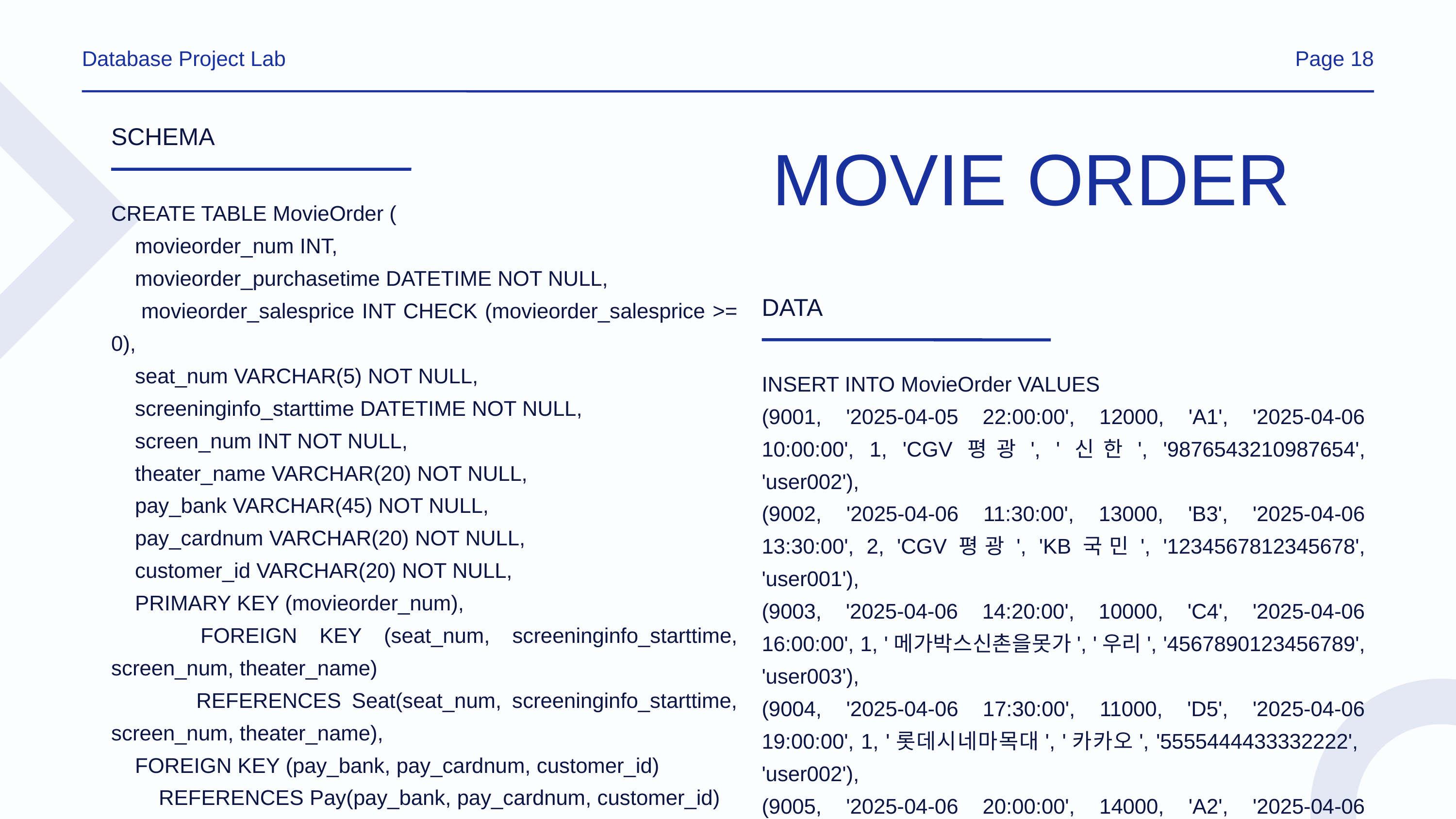

Database Project Lab
Page 18

SCHEMA

CREATE TABLE MovieOrder (
    movieorder_num INT,
    movieorder_purchasetime DATETIME NOT NULL,
    movieorder_salesprice INT CHECK (movieorder_salesprice >= 0),
    seat_num VARCHAR(5) NOT NULL,
    screeninginfo_starttime DATETIME NOT NULL,
    screen_num INT NOT NULL,
    theater_name VARCHAR(20) NOT NULL,
    pay_bank VARCHAR(45) NOT NULL,
    pay_cardnum VARCHAR(20) NOT NULL,
    customer_id VARCHAR(20) NOT NULL,
    PRIMARY KEY (movieorder_num),
    FOREIGN KEY (seat_num, screeninginfo_starttime, screen_num, theater_name)
        REFERENCES Seat(seat_num, screeninginfo_starttime, screen_num, theater_name),
    FOREIGN KEY (pay_bank, pay_cardnum, customer_id)
        REFERENCES Pay(pay_bank, pay_cardnum, customer_id)
);

MOVIE ORDER
DATA

INSERT INTO MovieOrder VALUES
(9001, '2025-04-05 22:00:00', 12000, 'A1', '2025-04-06 10:00:00', 1, 'CGV평광', '신한', '9876543210987654', 'user002'),
(9002, '2025-04-06 11:30:00', 13000, 'B3', '2025-04-06 13:30:00', 2, 'CGV평광', 'KB국민', '1234567812345678', 'user001'),
(9003, '2025-04-06 14:20:00', 10000, 'C4', '2025-04-06 16:00:00', 1, '메가박스신촌을못가', '우리', '4567890123456789', 'user003'),
(9004, '2025-04-06 17:30:00', 11000, 'D5', '2025-04-06 19:00:00', 1, '롯데시네마목대', '카카오', '5555444433332222',  'user002'),
(9005, '2025-04-06 20:00:00', 14000, 'A2', '2025-04-06 13:30:00', 2, 'CGV평광', 'NH농협', '1111222233334444', 'user005');